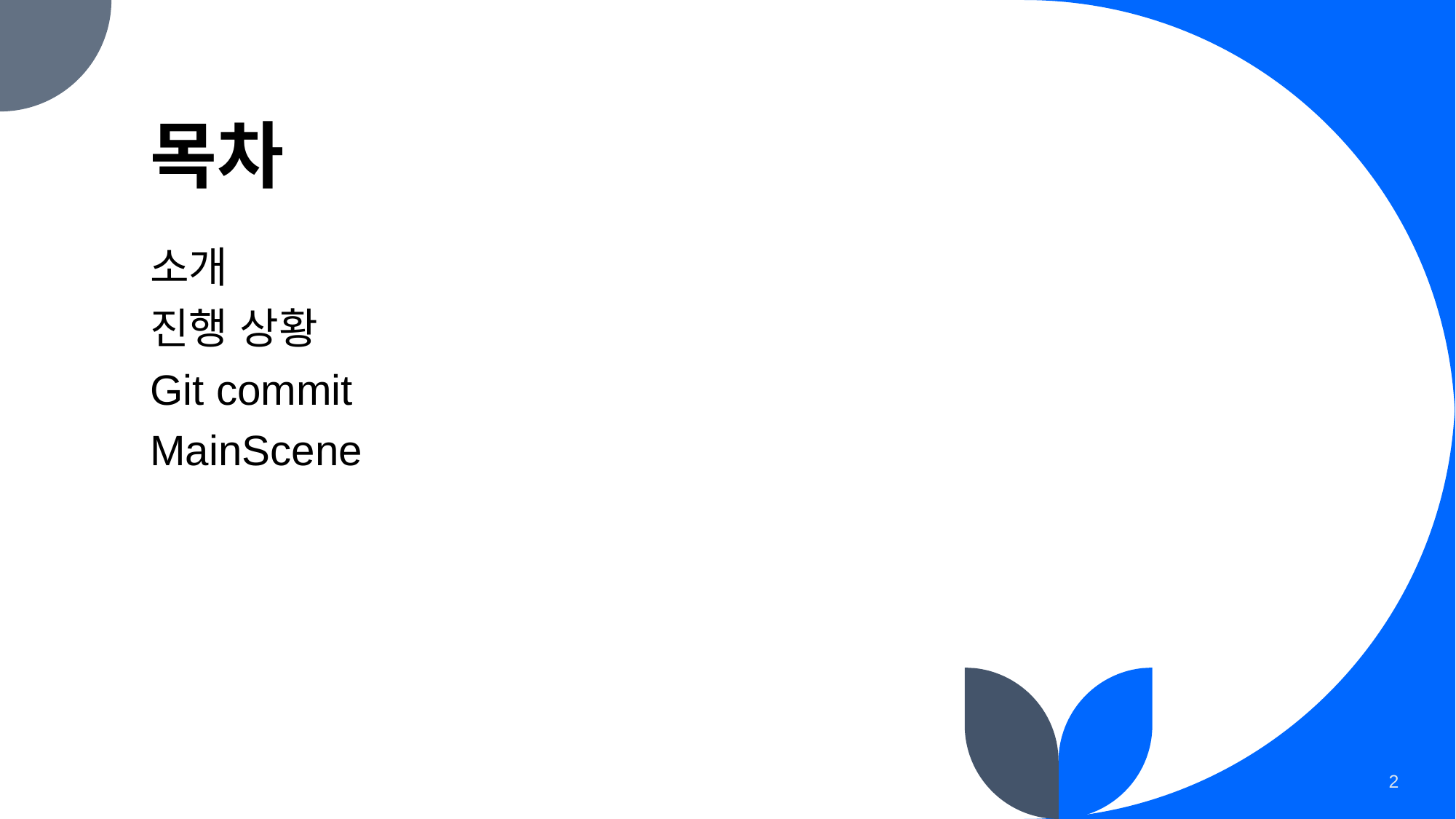

# 목차
소개
진행 상황
Git commit
MainScene

2